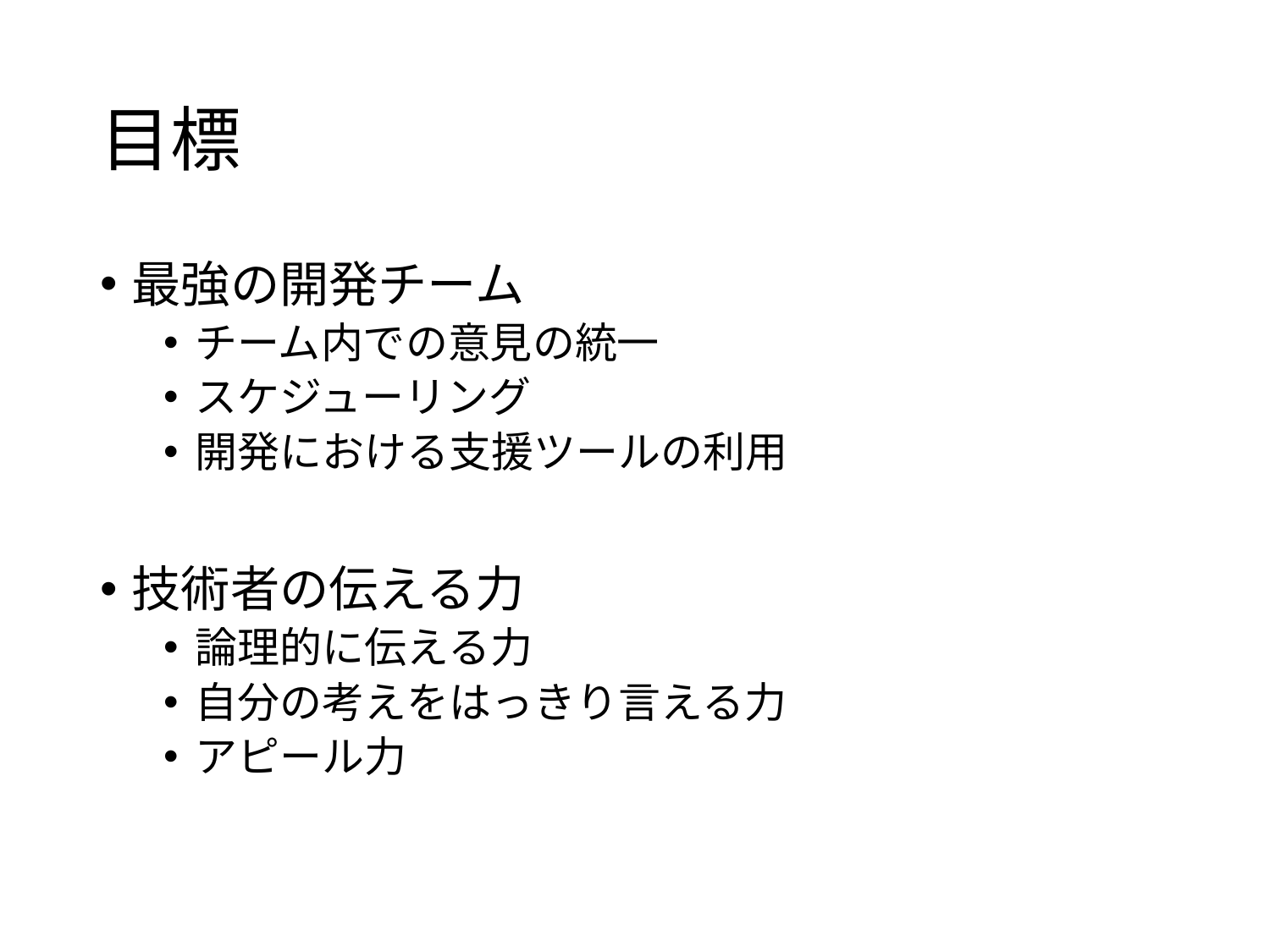

# 目標
最強の開発チーム
チーム内での意見の統一
スケジューリング
開発における支援ツールの利用

技術者の伝える力
論理的に伝える力
自分の考えをはっきり言える力
アピール力